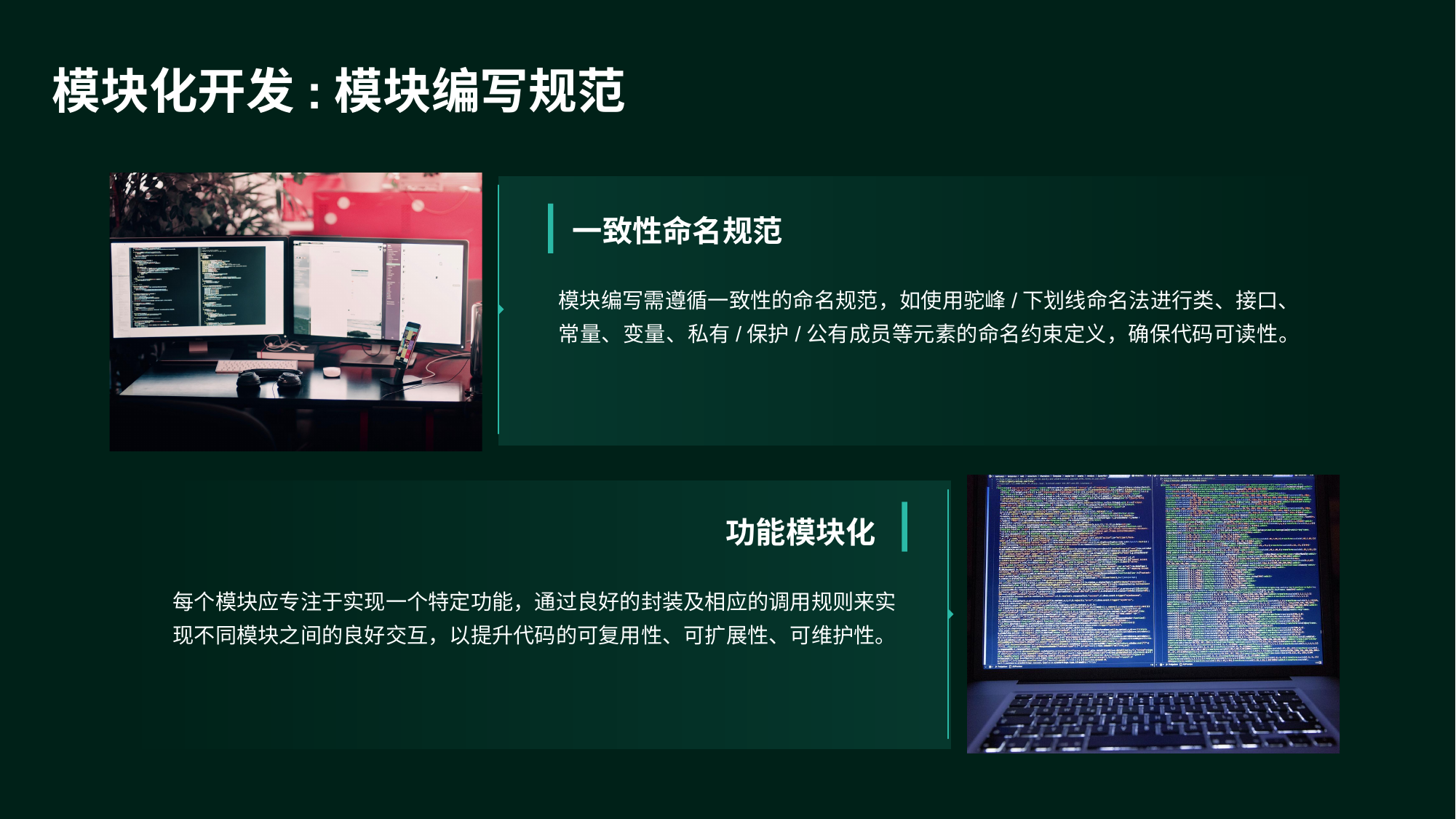

模块化开发:模块编写规范

一致性命名规范
模块编写需遵循一致性的命名规范，如使用驼峰/下划线命名法进行类、接口、常量、变量、私有/保护/公有成员等元素的命名约束定义，确保代码可读性。

功能模块化
每个模块应专注于实现一个特定功能，通过良好的封装及相应的调用规则来实现不同模块之间的良好交互，以提升代码的可复用性、可扩展性、可维护性。